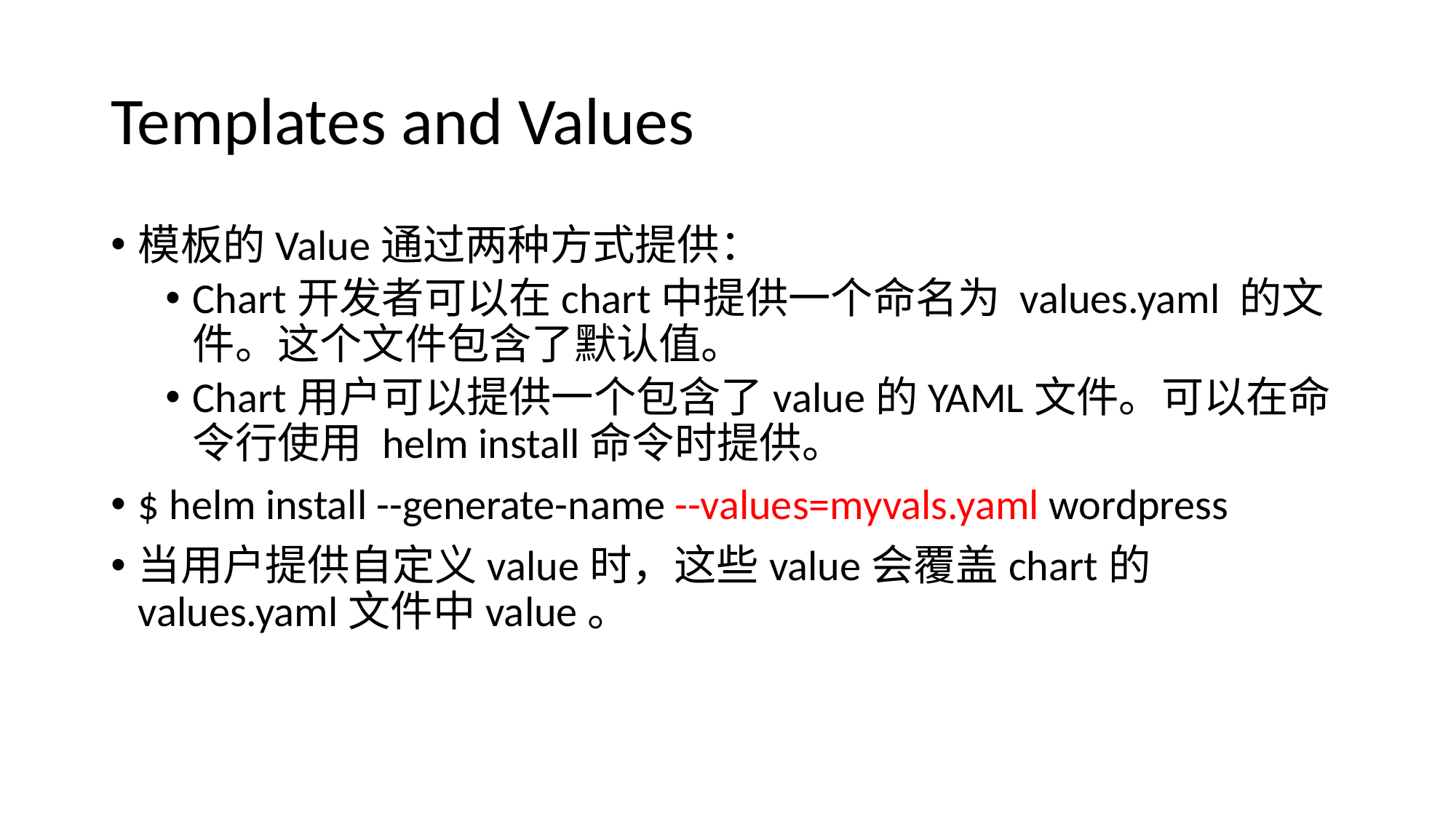

# Templates and Values
模板的Value通过两种方式提供：
Chart开发者可以在chart中提供一个命名为 values.yaml 的文件。这个文件包含了默认值。
Chart用户可以提供一个包含了value的YAML文件。可以在命令行使用 helm install命令时提供。
$ helm install --generate-name --values=myvals.yaml wordpress
当用户提供自定义value时，这些value会覆盖chart的values.yaml文件中value。